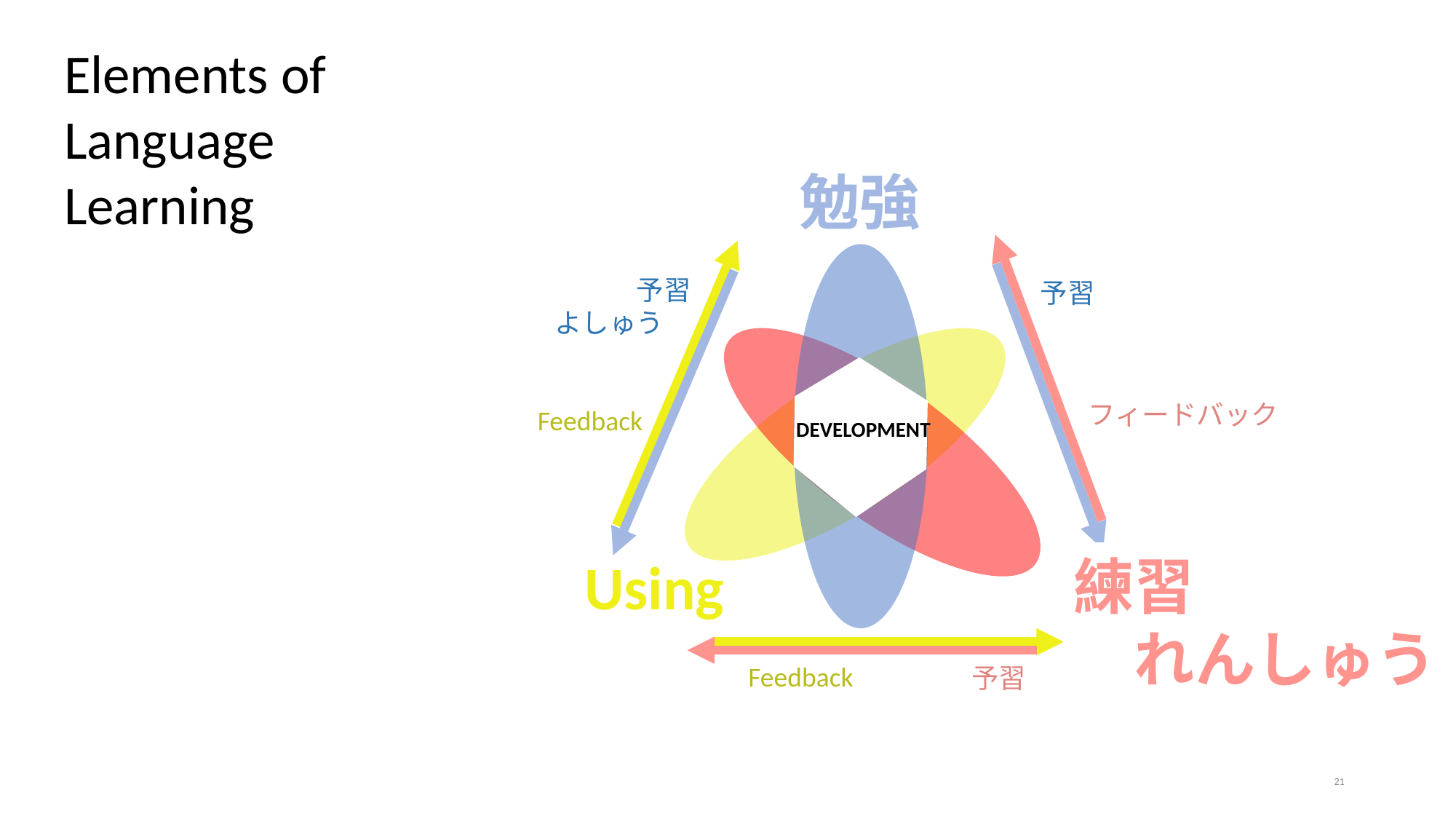

Elements of
Language
Learning
勉強
予習
よしゅう
予習

フィードバック
Feedback
DEVELOPMENT
練習
　れんしゅう
Using
Feedback
予習
21